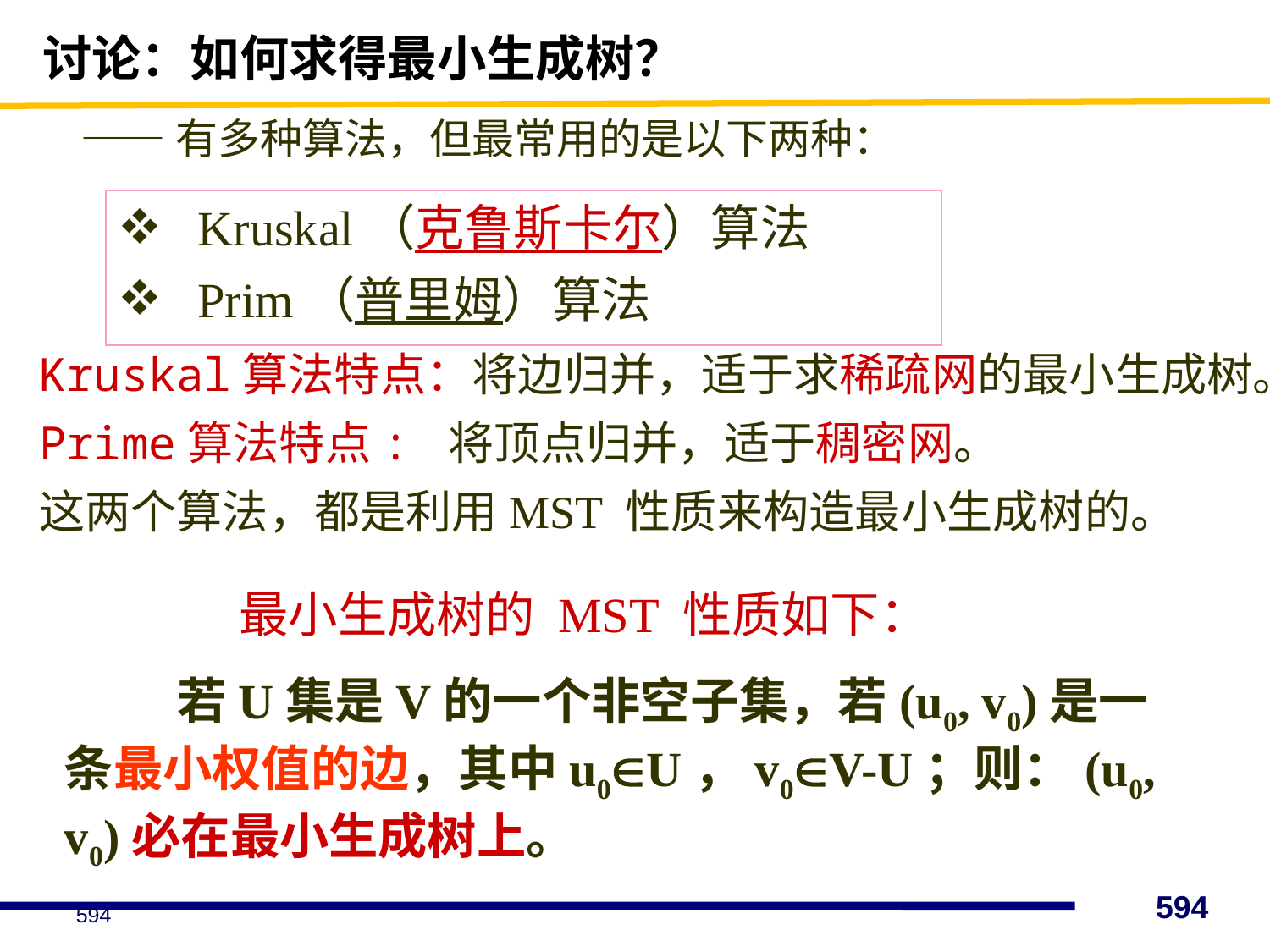

# 讨论：如何求得最小生成树？
——有多种算法，但最常用的是以下两种：
Kruskal（克鲁斯卡尔）算法
Prim（普里姆）算法
Kruskal算法特点：将边归并，适于求稀疏网的最小生成树。
Prime算法特点: 将顶点归并，适于稠密网。
这两个算法，都是利用MST 性质来构造最小生成树的。
最小生成树的 MST 性质如下：
         若U集是V的一个非空子集，若(u0, v0)是一条最小权值的边，其中u0∈U，v0∈V-U；则：(u0, v0)必在最小生成树上。
594
594